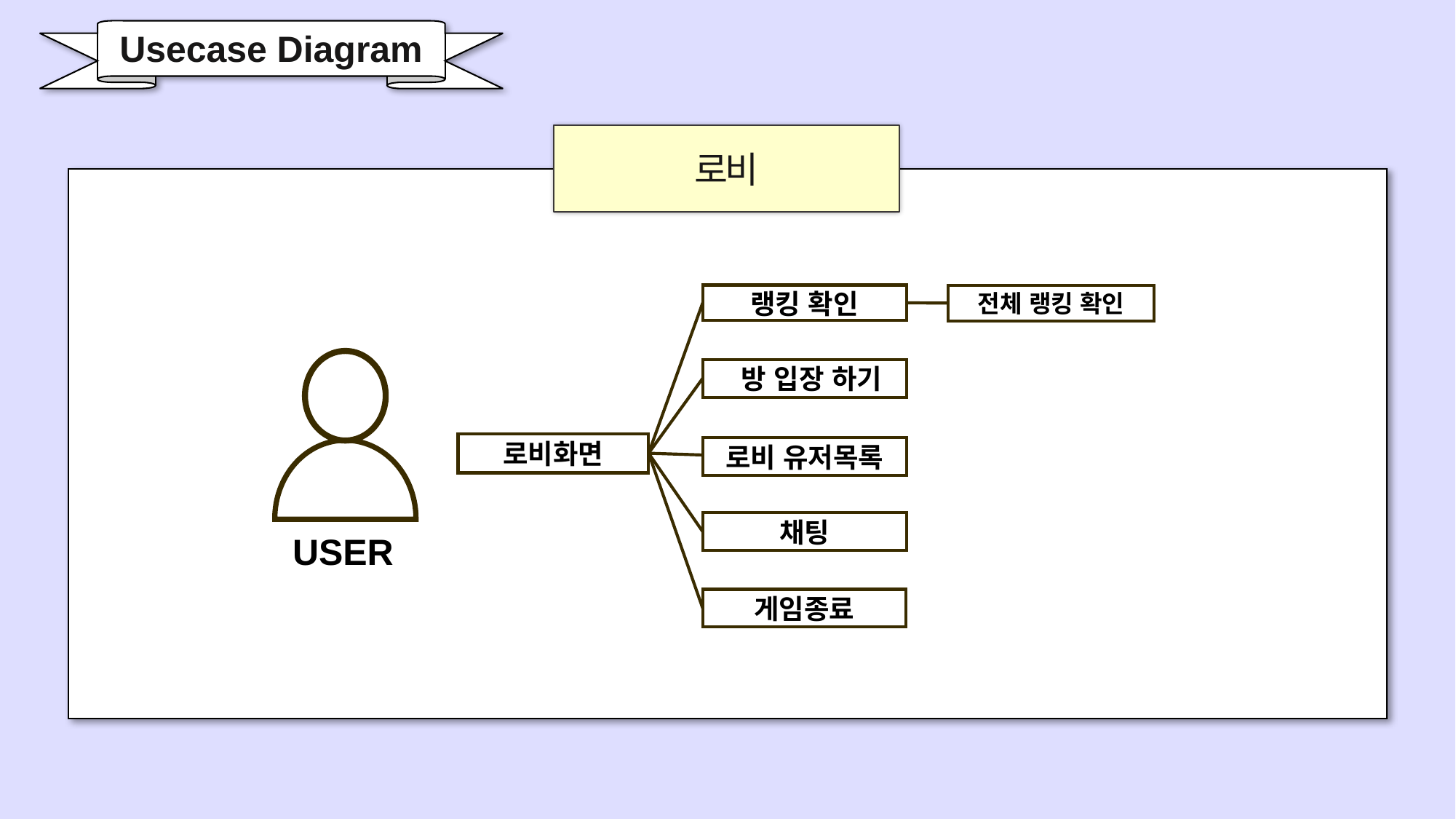

Usecase Diagram

로비

랭킹 확인
전체 랭킹 확인

USER
 방 입장 하기
로비화면
로비 유저목록
채팅
게임종료